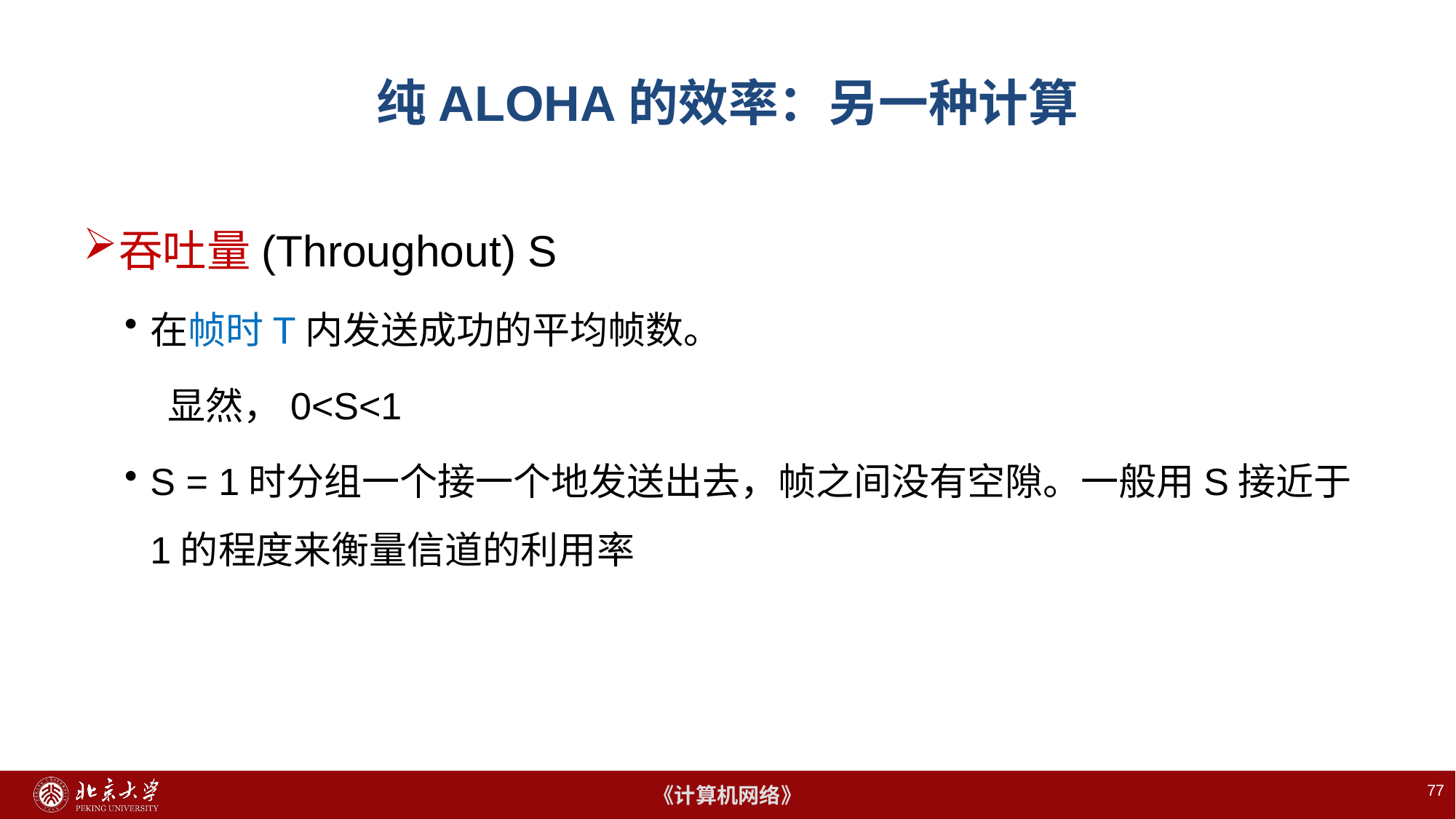

# 纯ALOHA的效率：另一种计算
吞吐量(Throughout) S
在帧时T内发送成功的平均帧数。
    显然，0<S<1
S = 1时分组一个接一个地发送出去，帧之间没有空隙。一般用S接近于1的程度来衡量信道的利用率
77